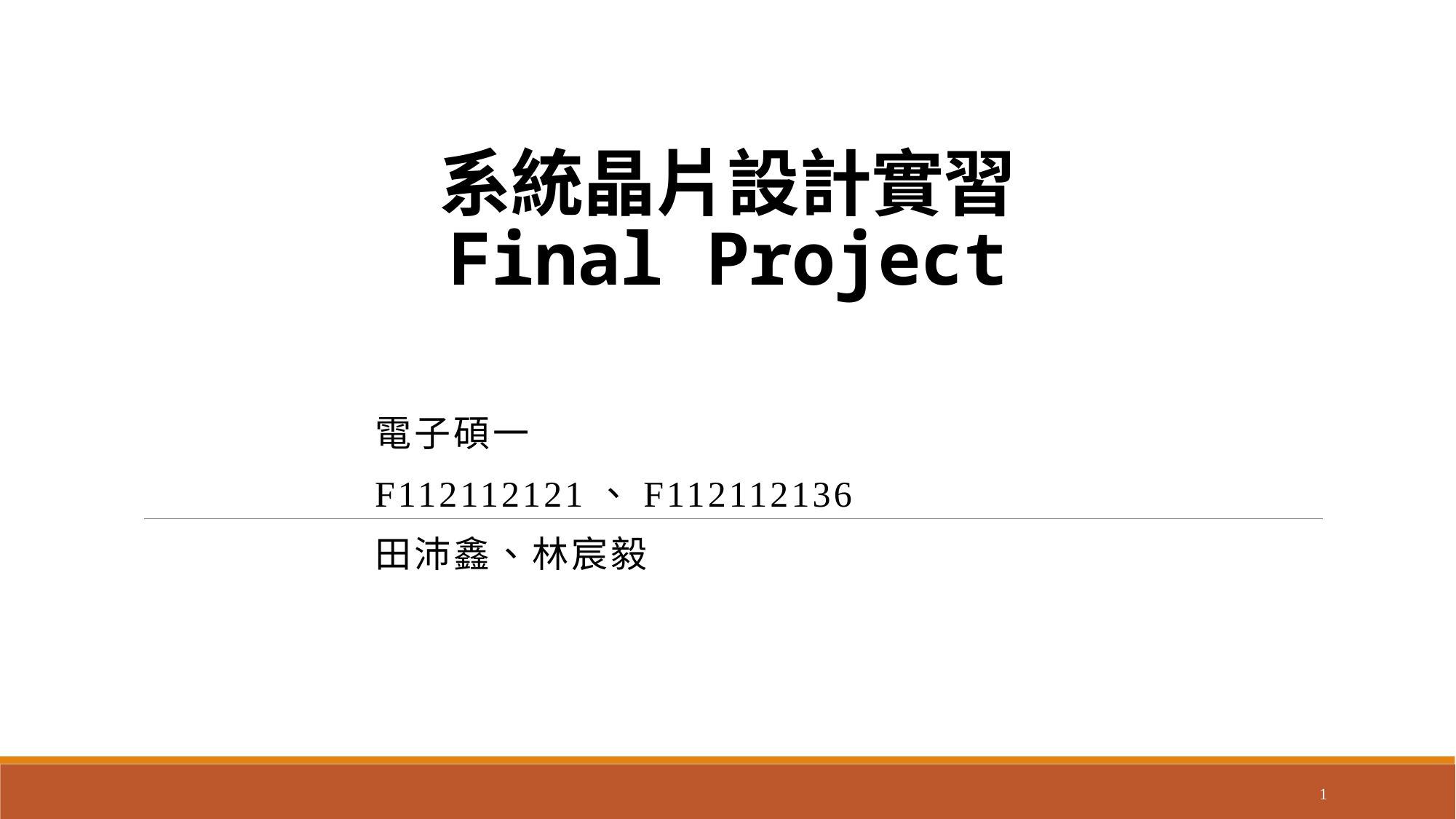

# 系統晶片設計實習 Final Project
電子碩一
F112112121、F112112136
田沛鑫、林宸毅
1